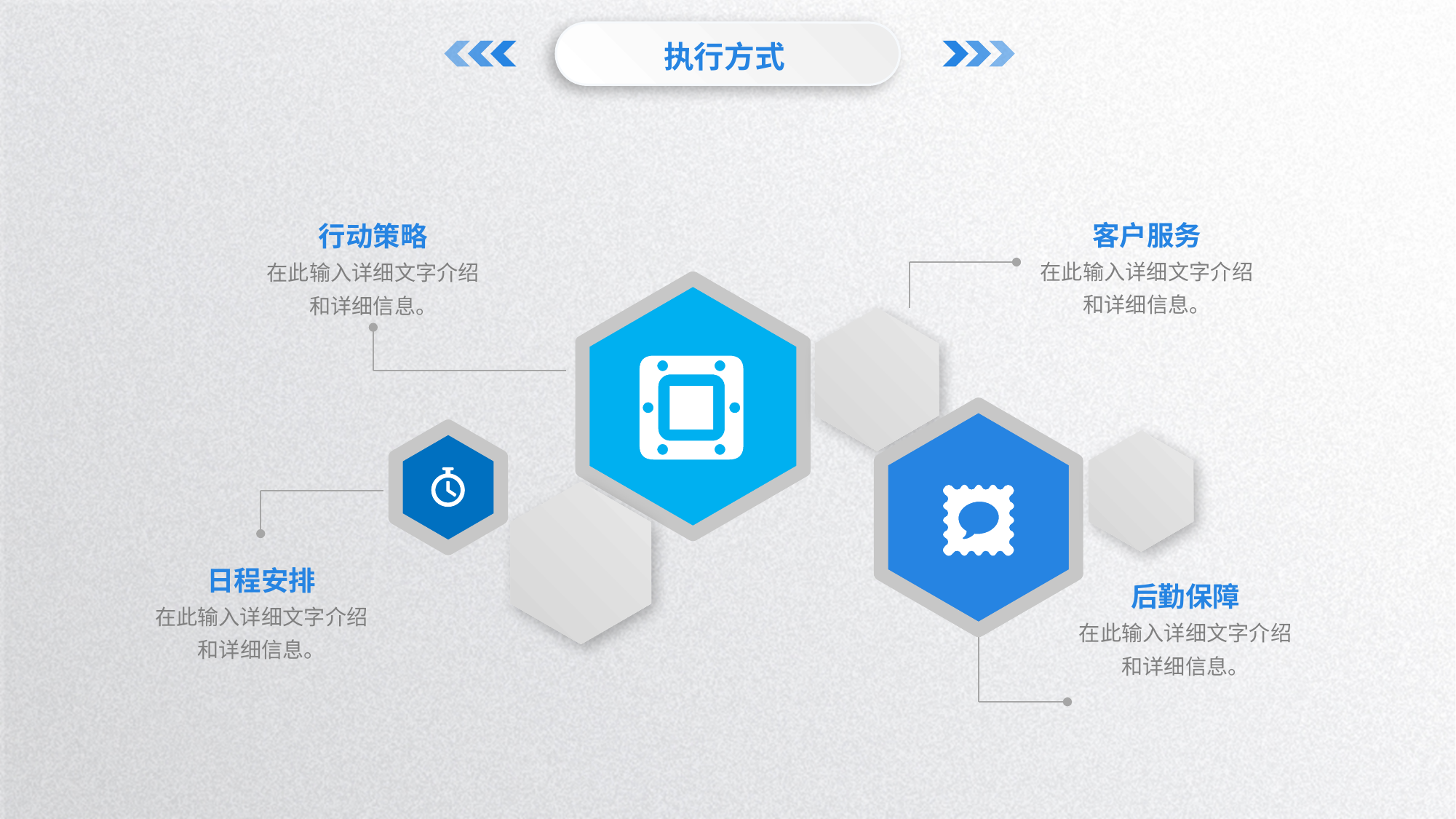

执行方式

客户服务
在此输入详细文字介绍
和详细信息。
行动策略
在此输入详细文字介绍
和详细信息。

日程安排
在此输入详细文字介绍
和详细信息。
后勤保障
在此输入详细文字介绍
和详细信息。